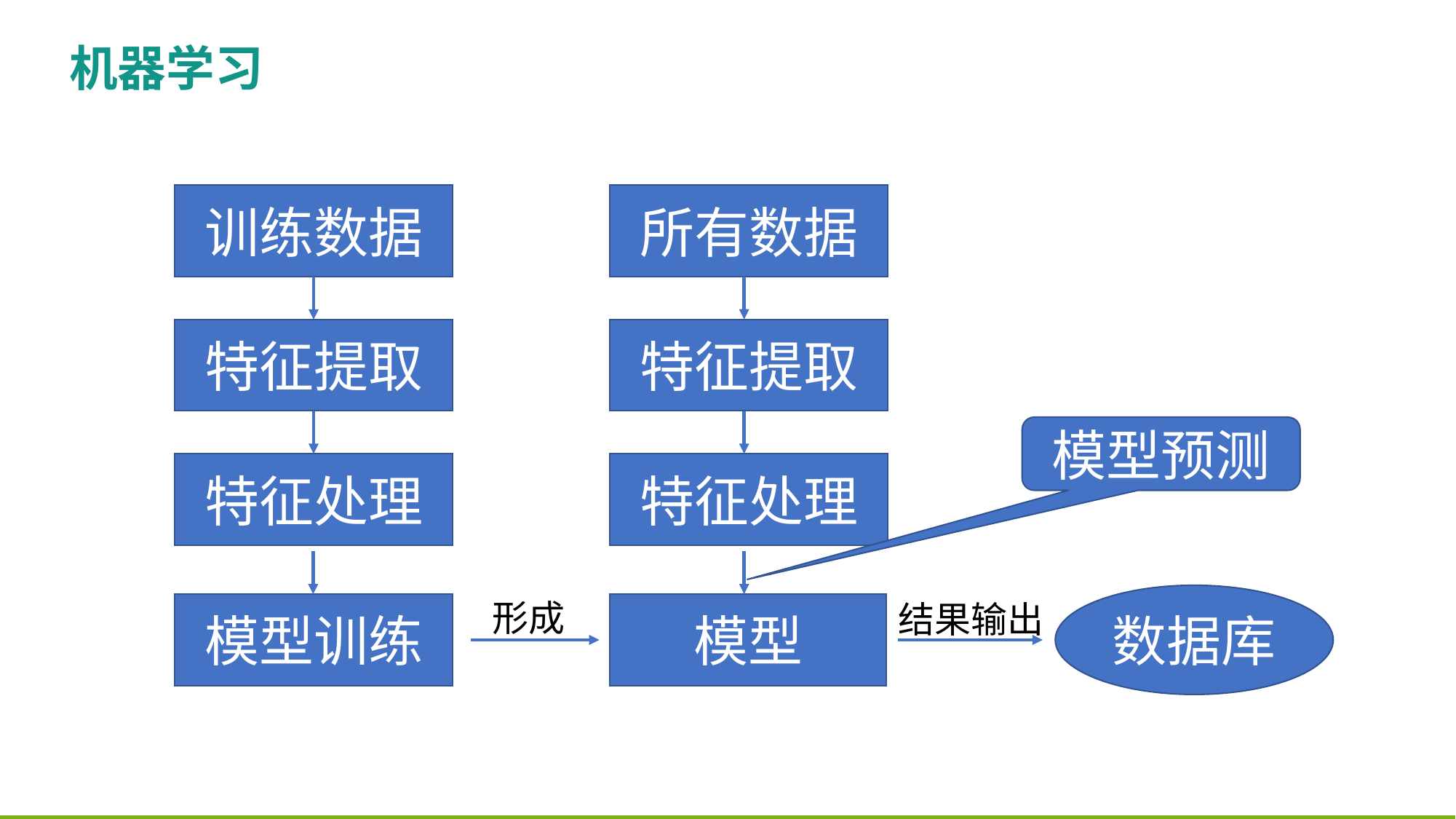

机器学习
训练数据
所有数据
特征提取
特征提取
模型预测
特征处理
特征处理
数据库
形成
结果输出
模型训练
模型